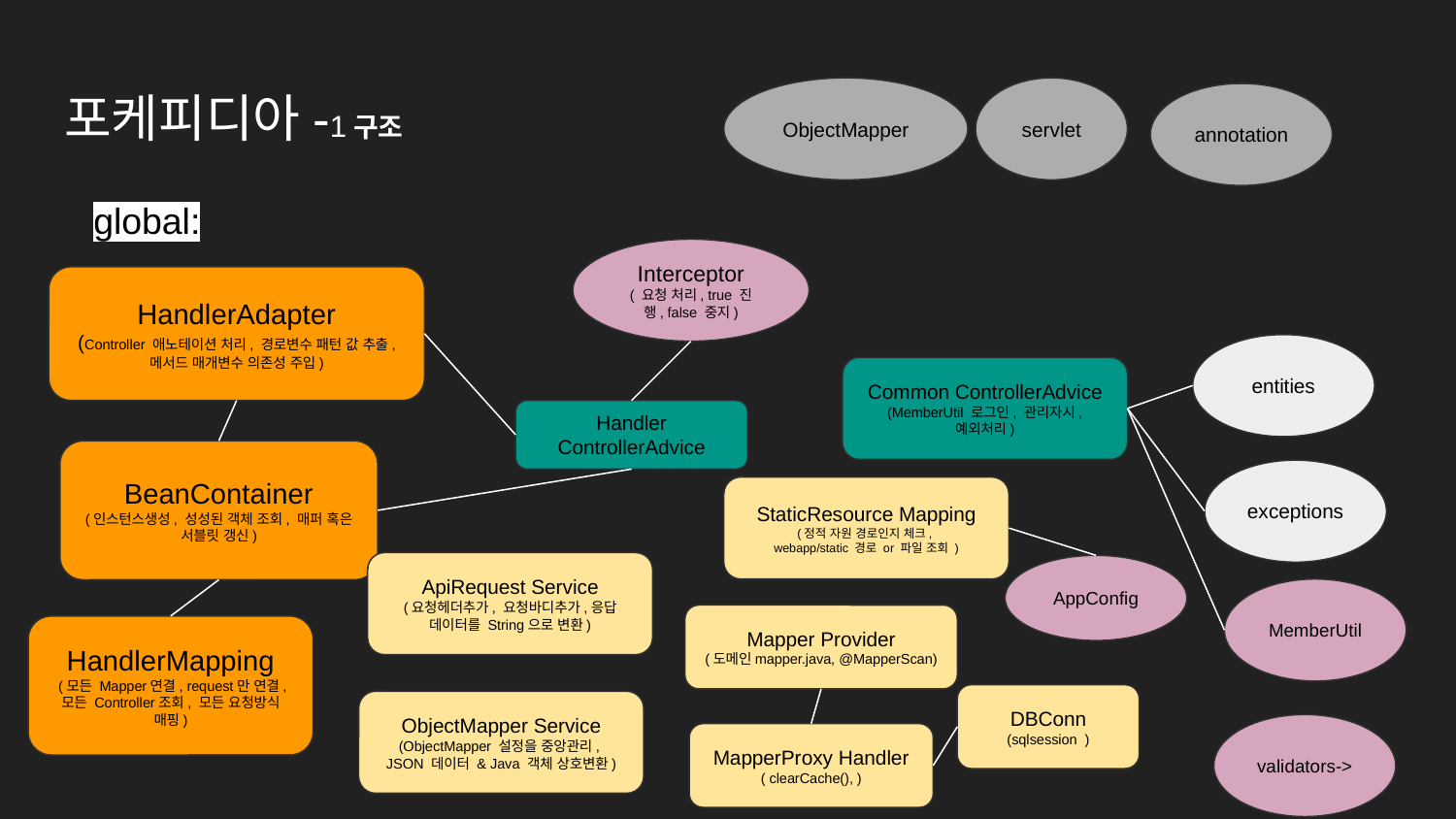

# 포케피디아-1구조
ObjectMapper
servlet
annotation
global:

Interceptor
( 요청 처리, true 진행, false 중지)
HandlerAdapter
(Controller 애노테이션 처리, 경로변수 패턴 값 추출, 메서드 매개변수 의존성 주입)
entities
Common ControllerAdvice
(MemberUtil 로그인, 관리자시, 예외처리)
Handler ControllerAdvice
BeanContainer
(인스턴스생성, 성성된 객체 조회, 매퍼 혹은 서블릿 갱신)
exceptions
StaticResource Mapping
(정적 자원 경로인지 체크,
webapp/static 경로 or 파일 조회 )
ApiRequest Service
(요청헤더추가, 요청바디추가,응답 데이터를 String으로 변환)
AppConfig
MemberUtil
Mapper Provider
(도메인mapper.java, @MapperScan)
HandlerMapping
 (모든 Mapper연결, request만 연결, 모든 Controller조회, 모든 요청방식 매핑)
DBConn
(sqlsession  )
ObjectMapper Service
(ObjectMapper 설정을 중앙관리,  JSON 데이터 & Java 객체 상호변환)
validators->
MapperProxy Handler
( clearCache(), )